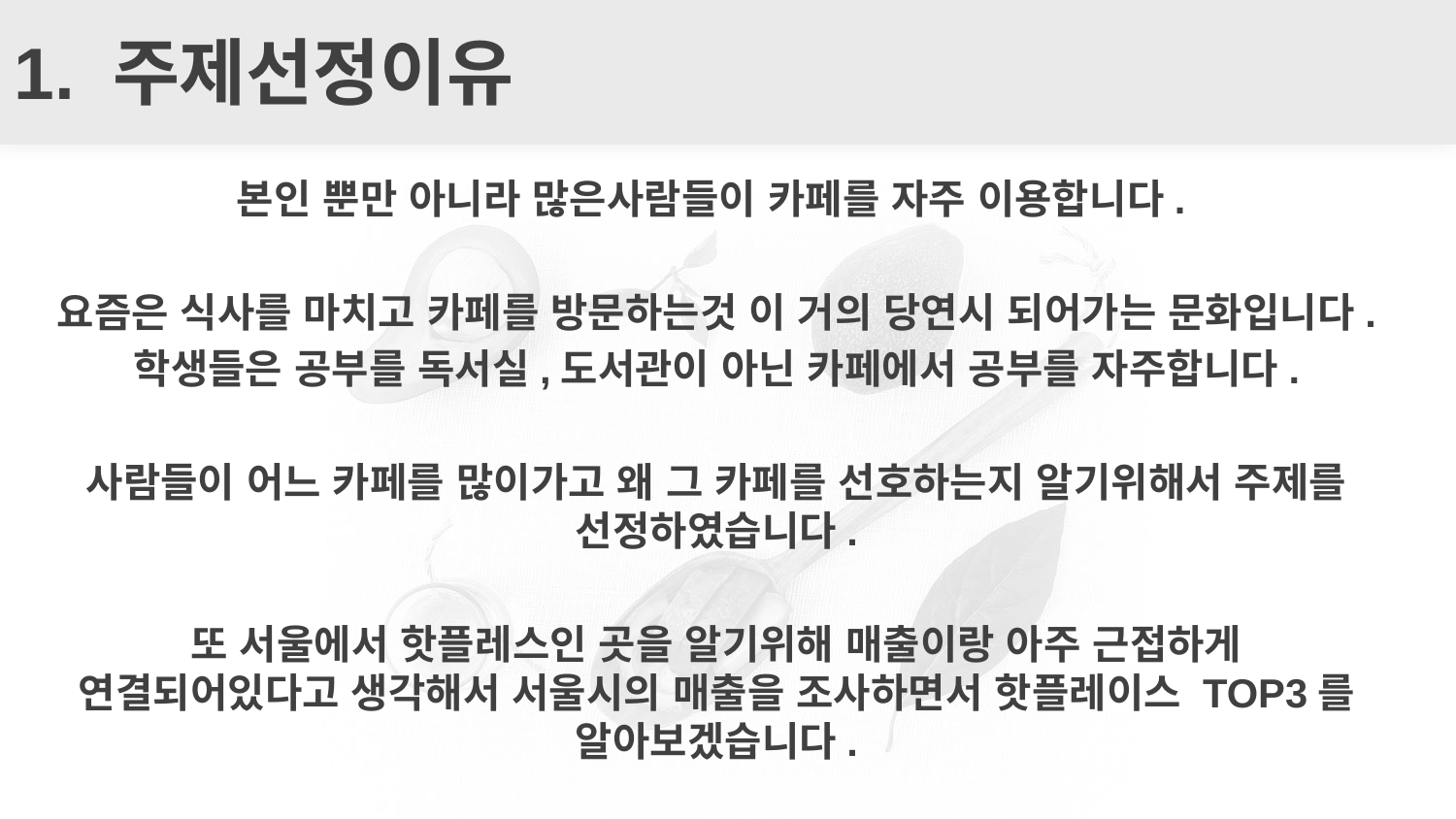

# 1. 주제선정이유
본인 뿐만 아니라 많은사람들이 카페를 자주 이용합니다.

요즘은 식사를 마치고 카페를 방문하는것 이 거의 당연시 되어가는 문화입니다.
학생들은 공부를 독서실,도서관이 아닌 카페에서 공부를 자주합니다.

사람들이 어느 카페를 많이가고 왜 그 카페를 선호하는지 알기위해서 주제를 선정하였습니다.

또 서울에서 핫플레스인 곳을 알기위해 매출이랑 아주 근접하게 연결되어있다고 생각해서 서울시의 매출을 조사하면서 핫플레이스 TOP3를 알아보겠습니다.